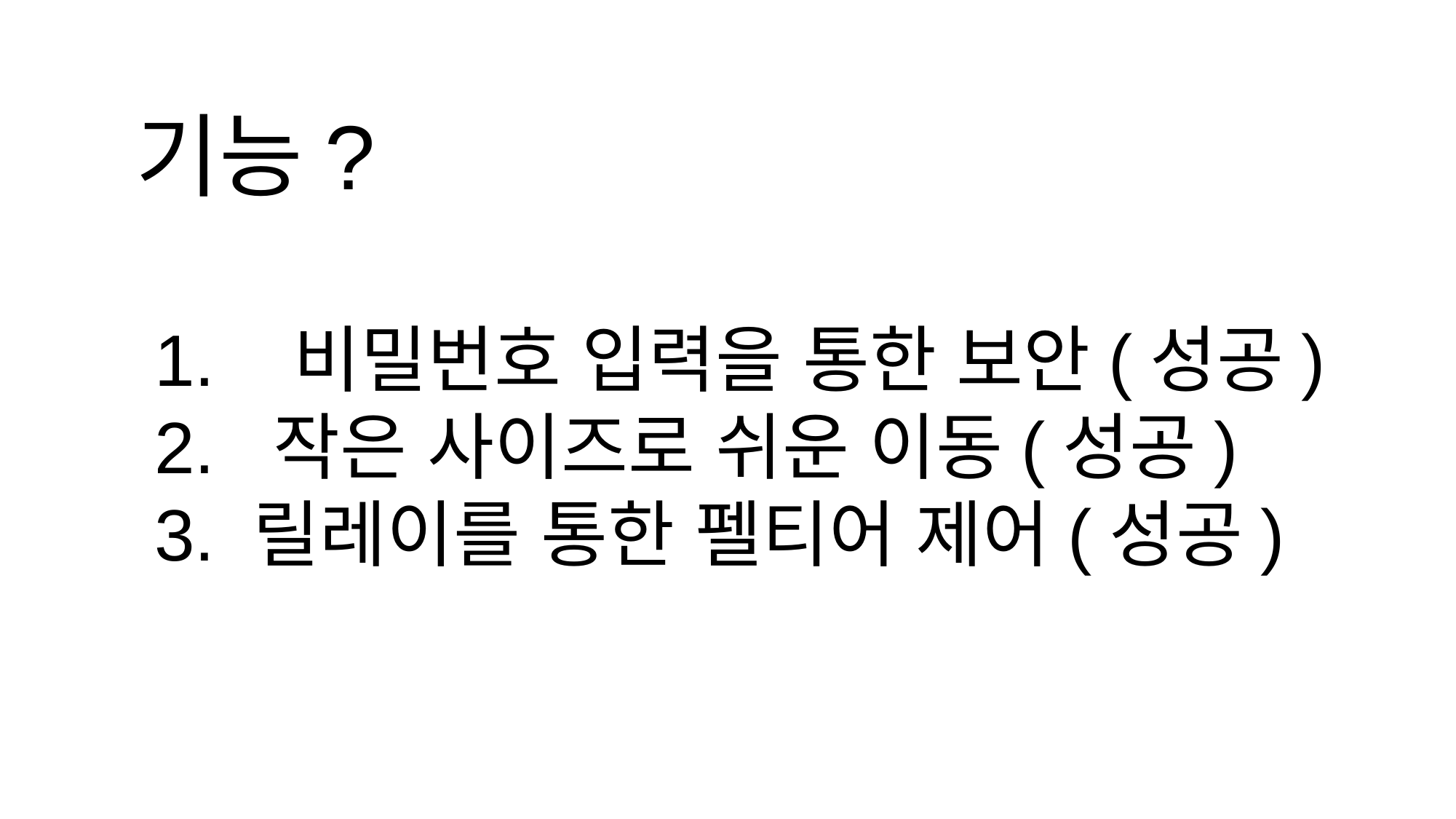

기능?
   비밀번호 입력을 통한 보안(성공)
  작은 사이즈로 쉬운 이동(성공)
 릴레이를 통한 펠티어 제어(성공)